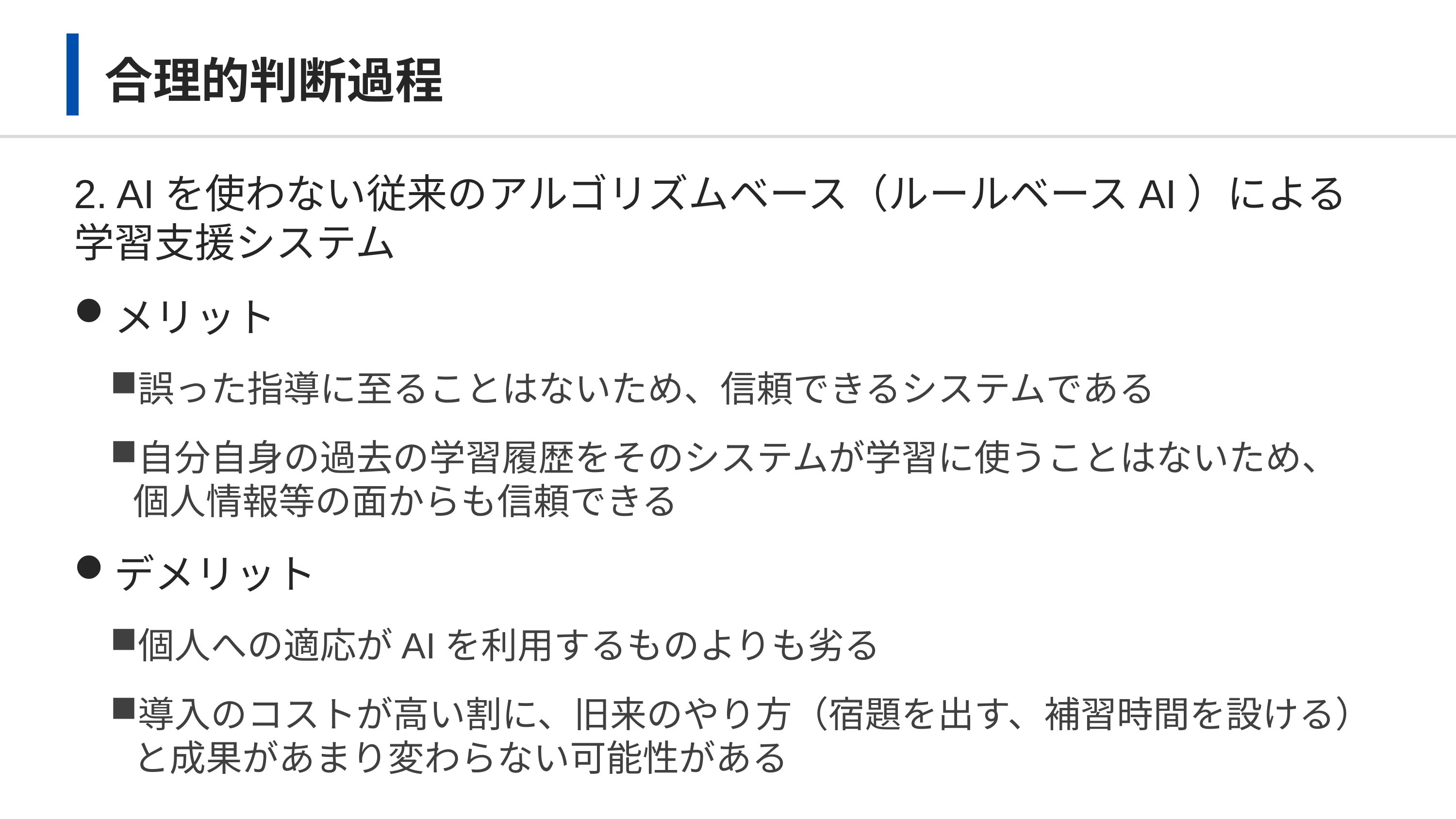

# 合理的判断過程
2. AIを使わない従来のアルゴリズムベース（ルールベースAI）による
学習支援システム
メリット
誤った指導に至ることはないため、信頼できるシステムである
自分自身の過去の学習履歴をそのシステムが学習に使うことはないため、
個人情報等の面からも信頼できる
デメリット
個人への適応がAIを利用するものよりも劣る
導入のコストが高い割に、旧来のやり方（宿題を出す、補習時間を設ける）と成果があまり変わらない可能性がある